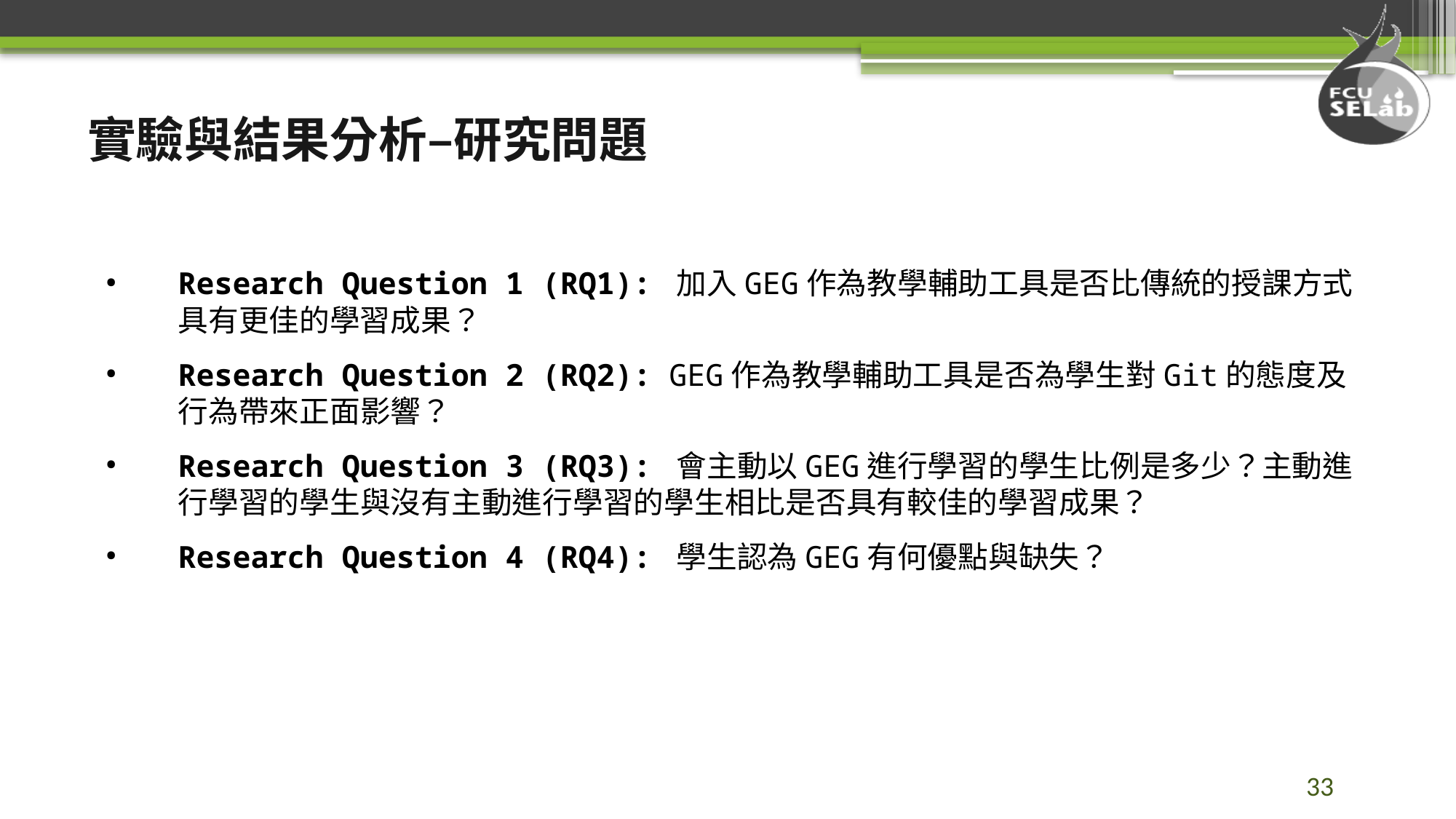

實驗與結果分析–研究問題

Research Question 1 (RQ1): 加入GEG作為教學輔助工具是否比傳統的授課方式具有更佳的學習成果？
Research Question 2 (RQ2): GEG作為教學輔助工具是否為學生對Git的態度及行為帶來正面影響？
Research Question 3 (RQ3): 會主動以GEG進行學習的學生比例是多少？主動進行學習的學生與沒有主動進行學習的學生相比是否具有較佳的學習成果？
Research Question 4 (RQ4): 學生認為GEG有何優點與缺失？
33